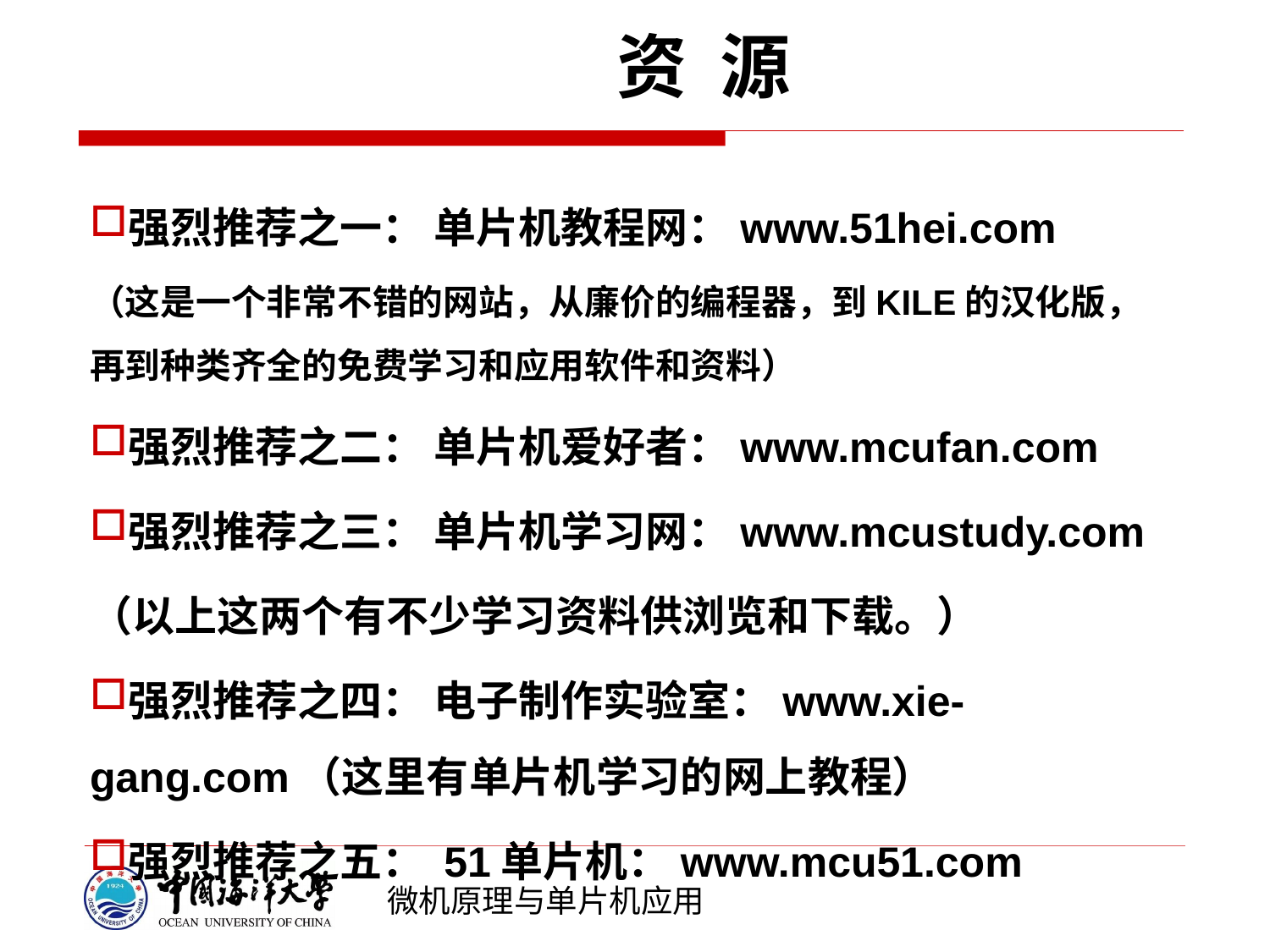

资  源
强烈推荐之一： 单片机教程网：www.51hei.com
（这是一个非常不错的网站，从廉价的编程器，到KILE的汉化版，再到种类齐全的免费学习和应用软件和资料）
强烈推荐之二： 单片机爱好者：www.mcufan.com
强烈推荐之三： 单片机学习网：www.mcustudy.com
（以上这两个有不少学习资料供浏览和下载。）
强烈推荐之四： 电子制作实验室：www.xie-gang.com（这里有单片机学习的网上教程）
强烈推荐之五： 51单片机：www.mcu51.com